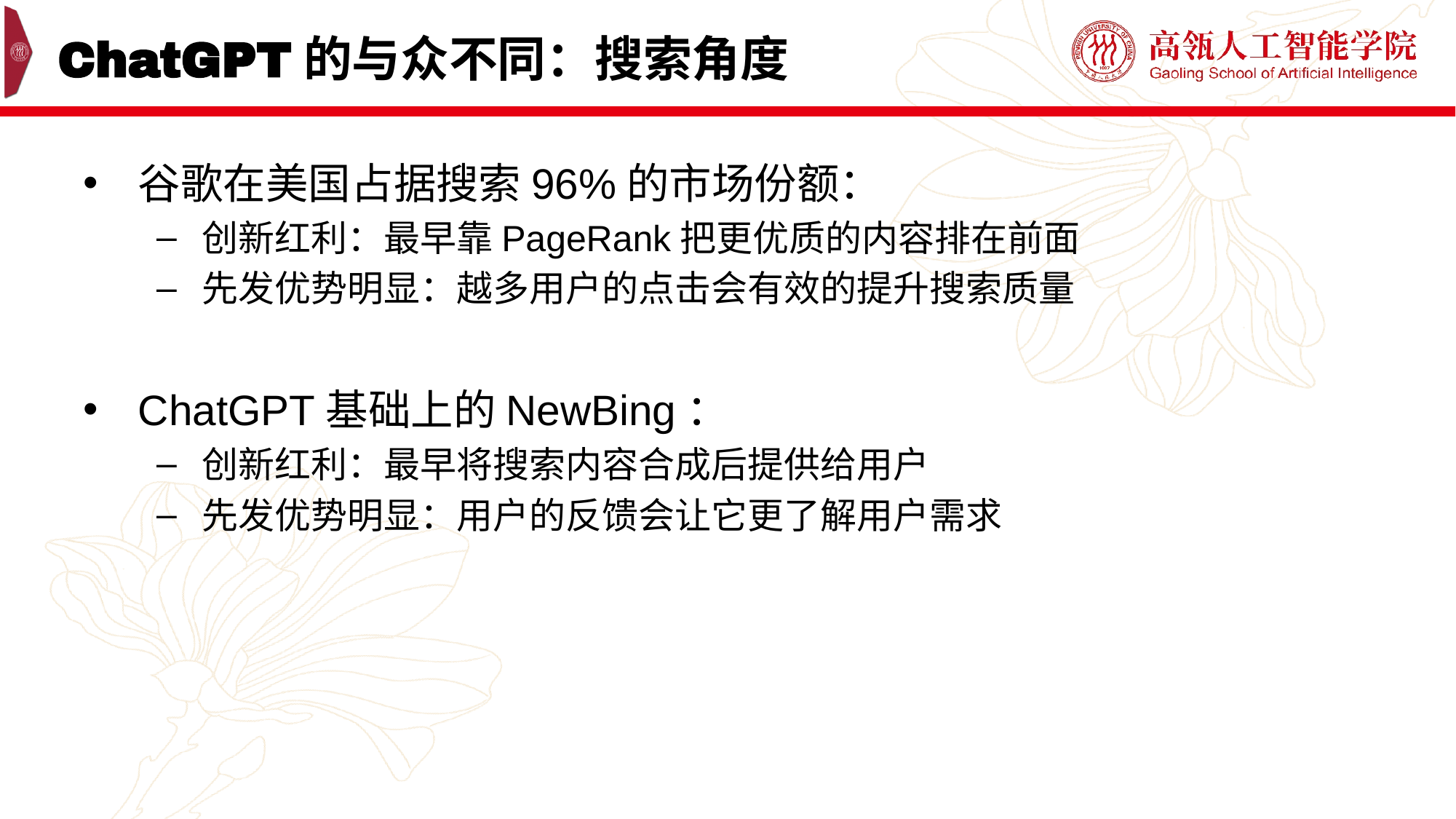

# ChatGPT的与众不同：搜索角度
谷歌在美国占据搜索96%的市场份额：
创新红利：最早靠PageRank把更优质的内容排在前面
先发优势明显：越多用户的点击会有效的提升搜索质量

ChatGPT基础上的NewBing：
创新红利：最早将搜索内容合成后提供给用户
先发优势明显：用户的反馈会让它更了解用户需求